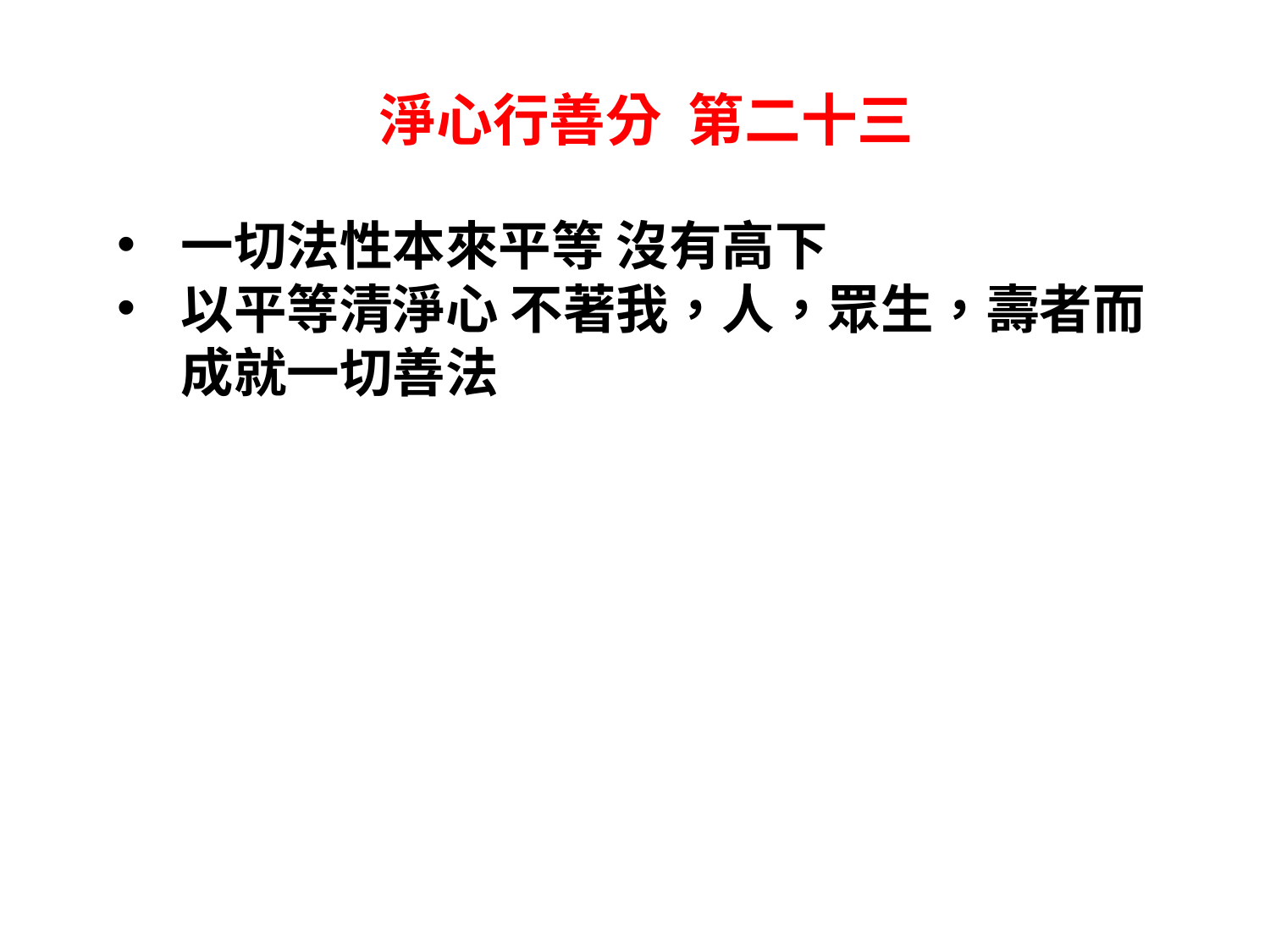

淨心行善分  第二十三
一切法性本來平等 沒有高下
以平等清淨心 不著我，人，眾生，壽者而成就一切善法